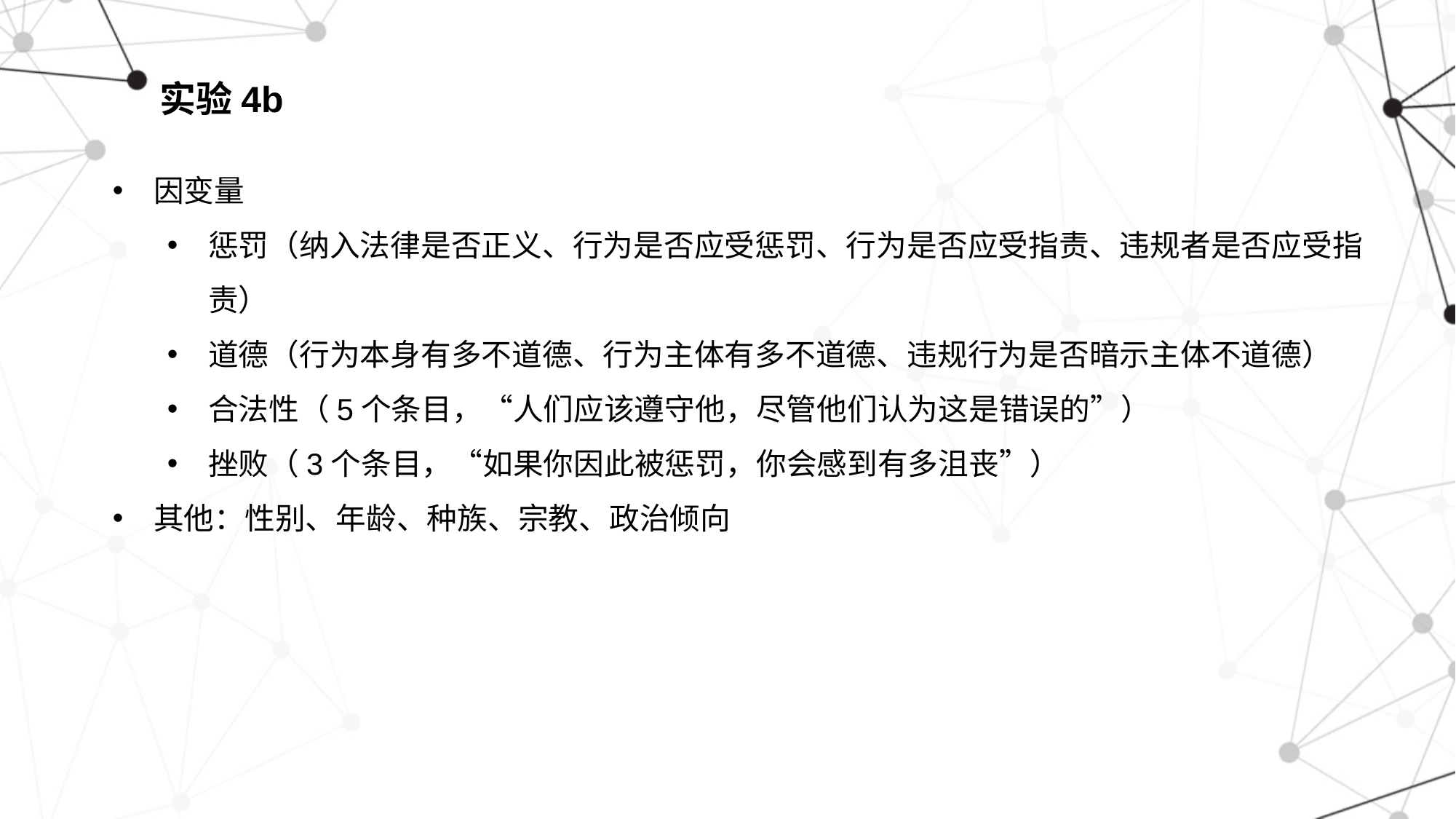

# 实验4b
因变量
惩罚（纳入法律是否正义、行为是否应受惩罚、行为是否应受指责、违规者是否应受指责）
道德（行为本身有多不道德、行为主体有多不道德、违规行为是否暗示主体不道德）
合法性（5个条目，“人们应该遵守他，尽管他们认为这是错误的”）
挫败（3个条目，“如果你因此被惩罚，你会感到有多沮丧”）
其他：性别、年龄、种族、宗教、政治倾向